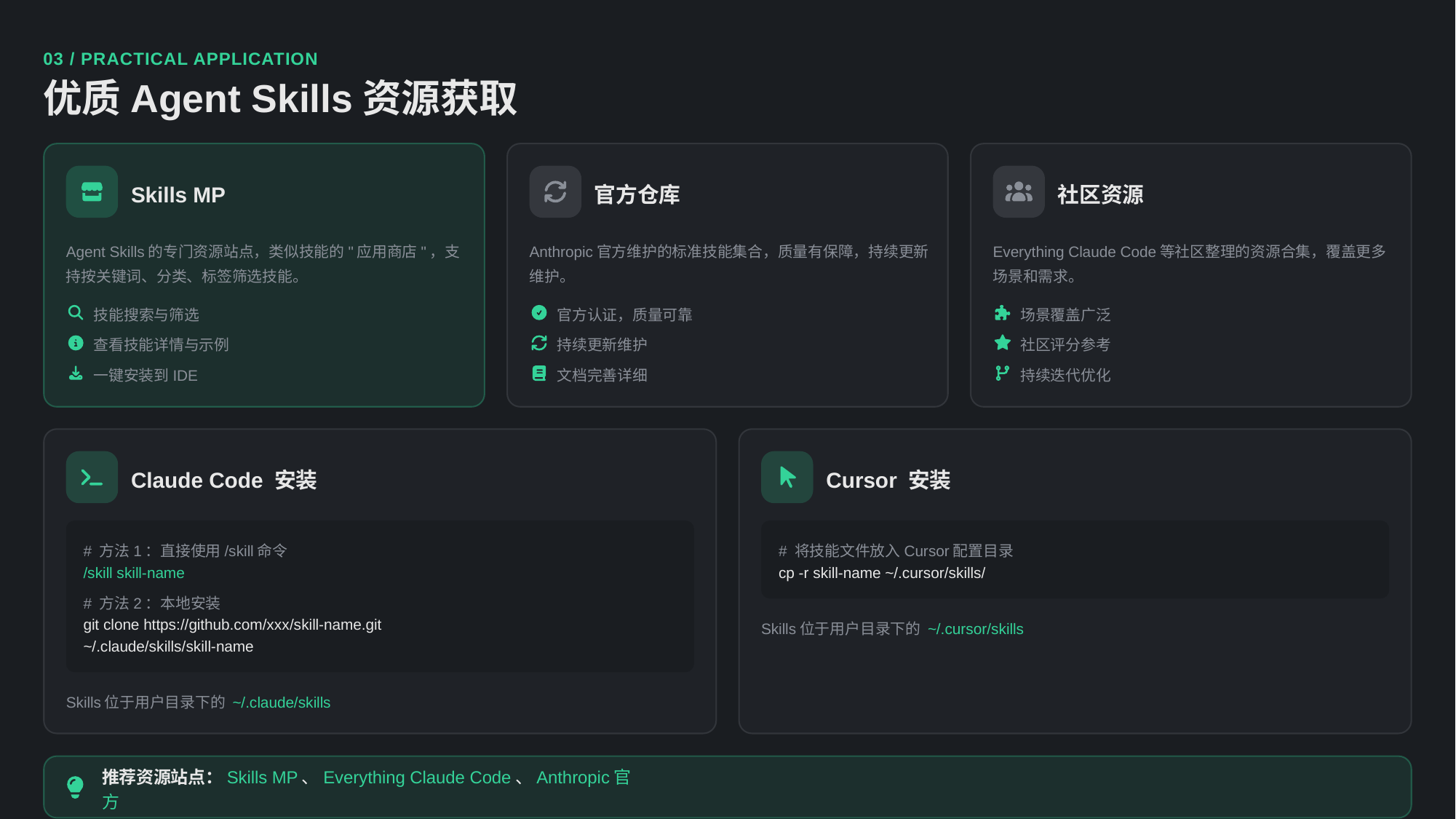

03 / PRACTICAL APPLICATION
优质Agent Skills资源获取

Skills MP
官方仓库
社区资源

Agent Skills的专门资源站点，类似技能的"应用商店"，支持按关键词、分类、标签筛选技能。
Anthropic官方维护的标准技能集合，质量有保障，持续更新维护。
Everything Claude Code等社区整理的资源合集，覆盖更多场景和需求。
技能搜索与筛选
官方认证，质量可靠
场景覆盖广泛

查看技能详情与示例
持续更新维护
社区评分参考

一键安装到IDE
文档完善详细
持续迭代优化

Claude Code 安装
Cursor 安装

# 方法1：直接使用/skill命令
# 将技能文件放入Cursor配置目录
/skill skill-name
cp -r skill-name ~/.cursor/skills/
# 方法2：本地安装
git clone https://github.com/xxx/skill-name.git
Skills位于用户目录下的 ~/.cursor/skills
~/.claude/skills/skill-name
Skills位于用户目录下的 ~/.claude/skills

推荐资源站点：Skills MP、Everything Claude Code、Anthropic官方